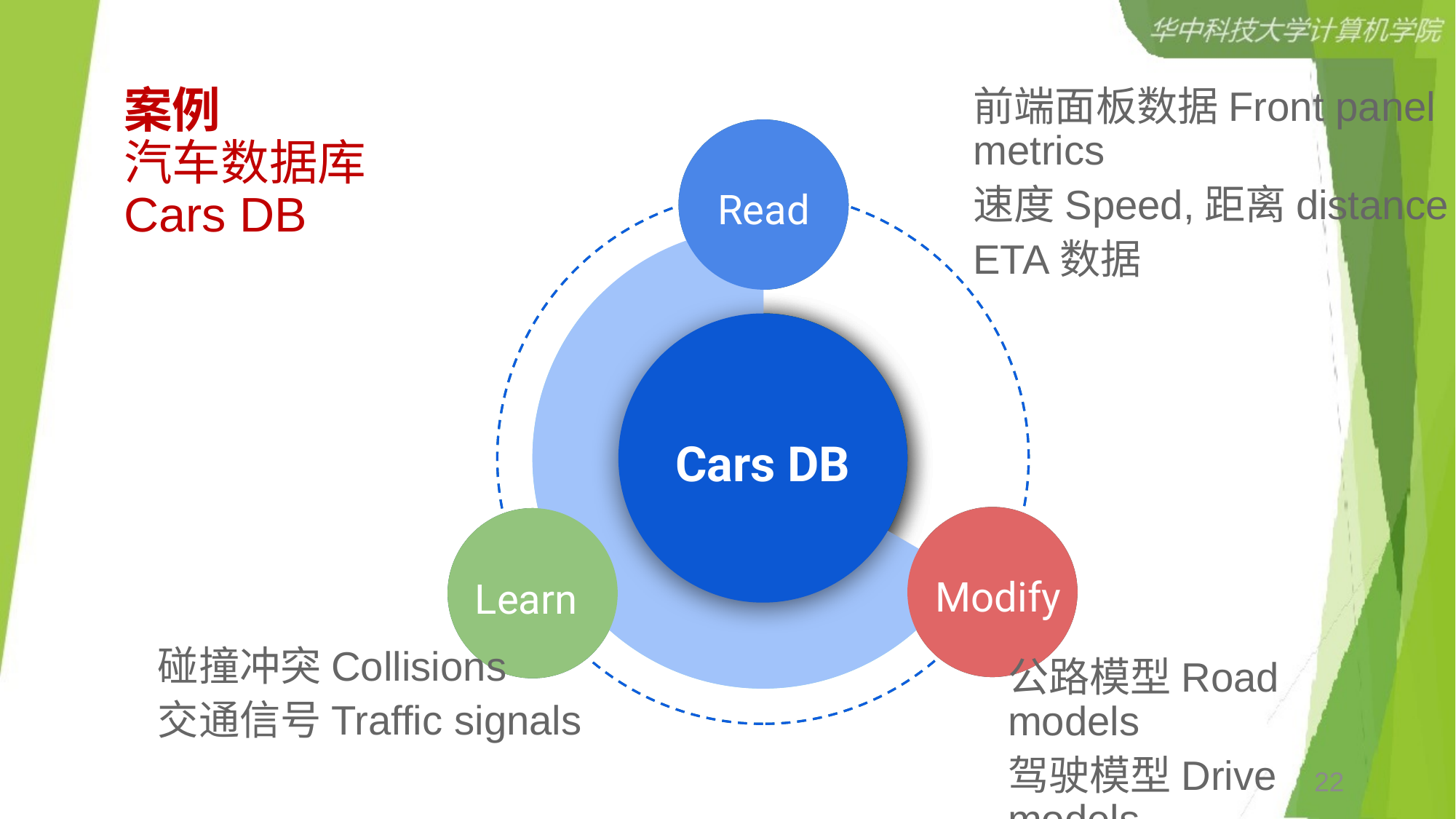

# 案例
汽车数据库
Cars DB
前端面板数据Front panel metrics
速度Speed,距离distance
ETA数据

Lorem ipsum

Read

Lorem ipsum congue

Lorem ipsum congue

Cars DB

Lorem ipsum

Modify

Lorem ipsum

Learn

碰撞冲突Collisions
交通信号Traffic signals
公路模型Road models
驾驶模型Drive models
22